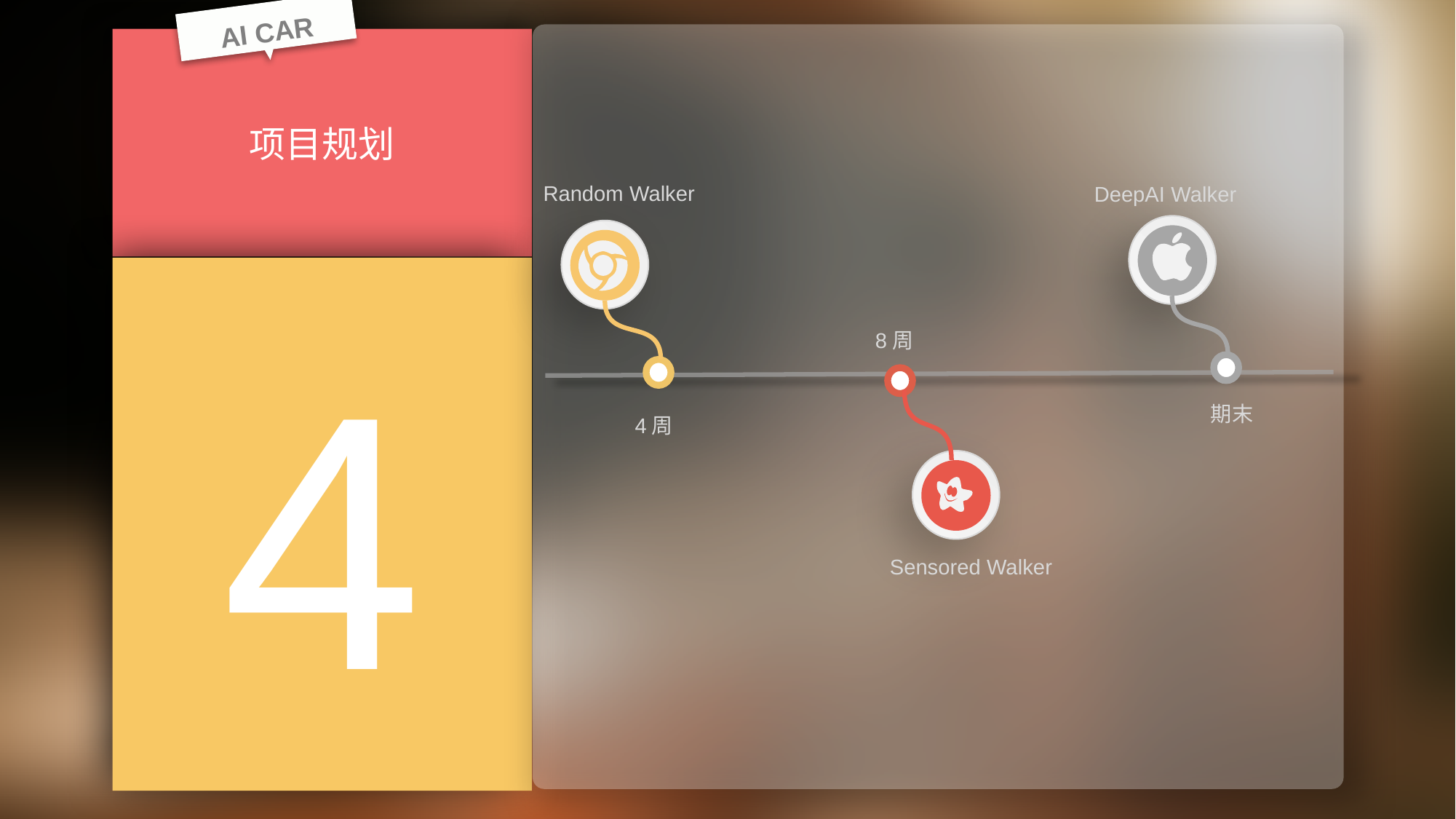

AI CAR

项目规划
Random Walker
DeepAI Walker

4
8周

期末
4周
Sensored Walker